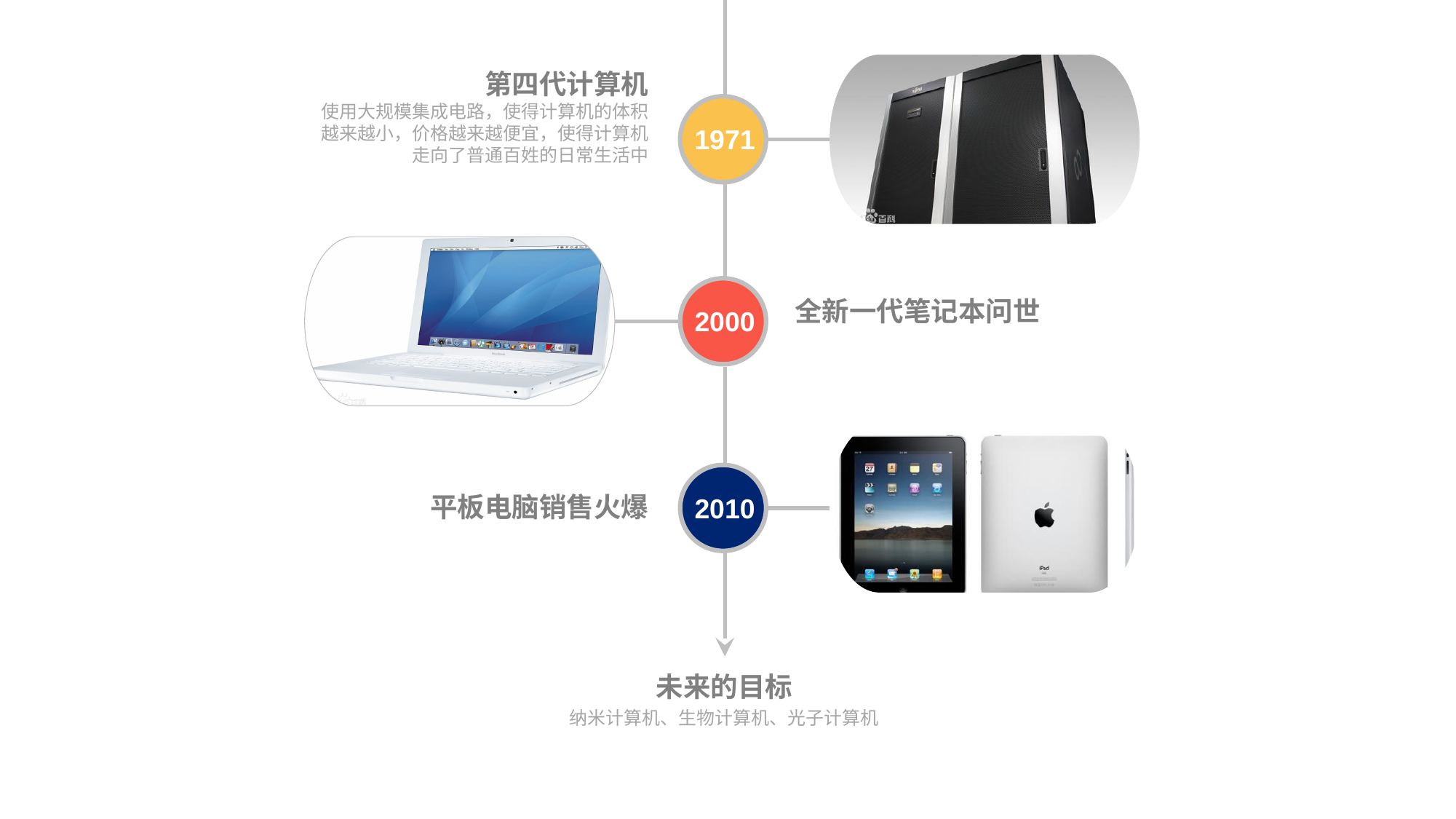

第四代计算机
使用大规模集成电路，使得计算机的体积越来越小，价格越来越便宜，使得计算机走向了普通百姓的日常生活中

1971

全新一代笔记本问世

2000

平板电脑销售火爆
2010
未来的目标
纳米计算机、生物计算机、光子计算机